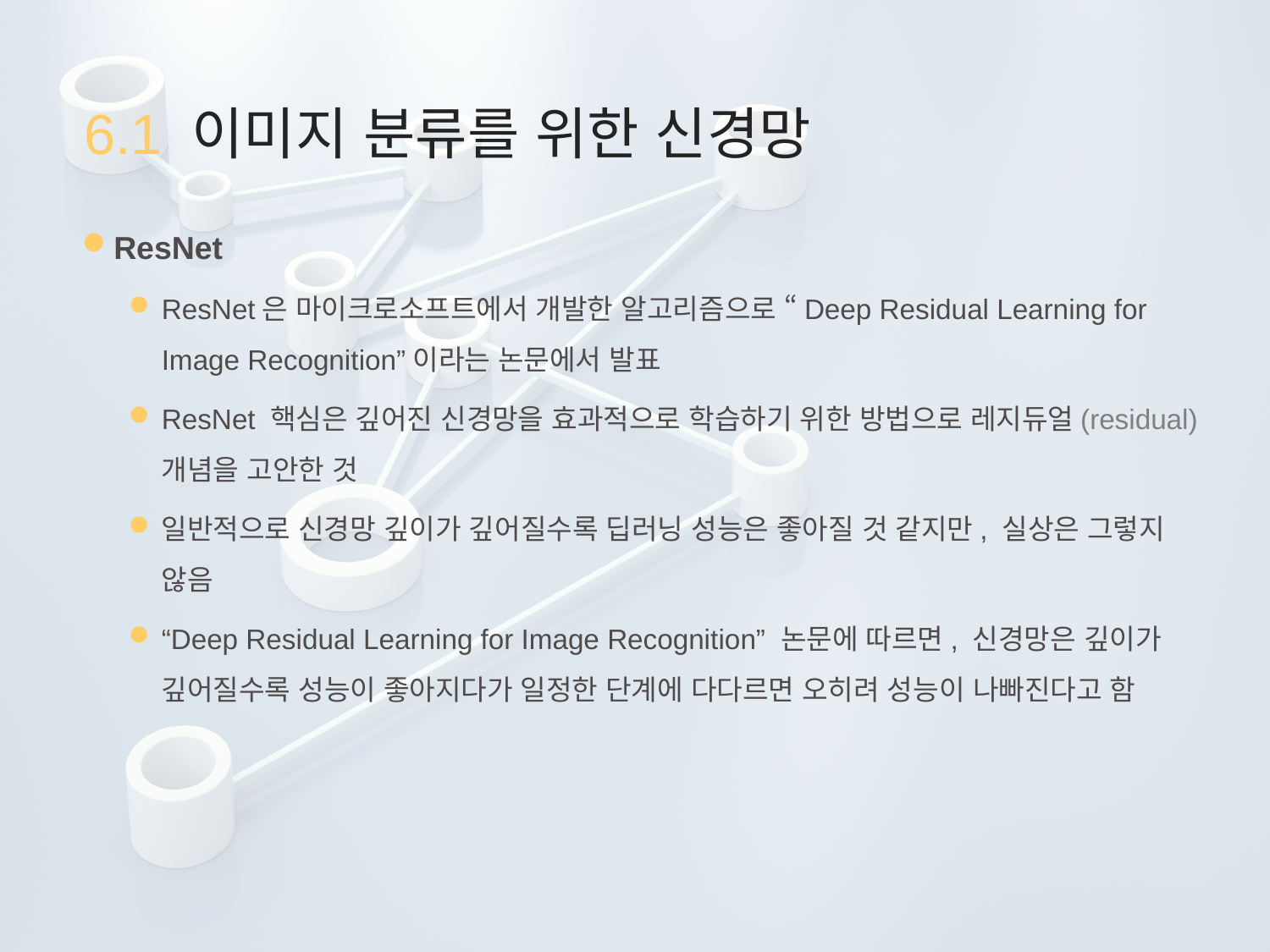

# 6.1 이미지 분류를 위한 신경망
ResNet
ResNet은 마이크로소프트에서 개발한 알고리즘으로 “Deep Residual Learning for Image Recognition”이라는 논문에서 발표
ResNet 핵심은 깊어진 신경망을 효과적으로 학습하기 위한 방법으로 레지듀얼(residual) 개념을 고안한 것
일반적으로 신경망 깊이가 깊어질수록 딥러닝 성능은 좋아질 것 같지만, 실상은 그렇지 않음
“Deep Residual Learning for Image Recognition” 논문에 따르면, 신경망은 깊이가 깊어질수록 성능이 좋아지다가 일정한 단계에 다다르면 오히려 성능이 나빠진다고 함